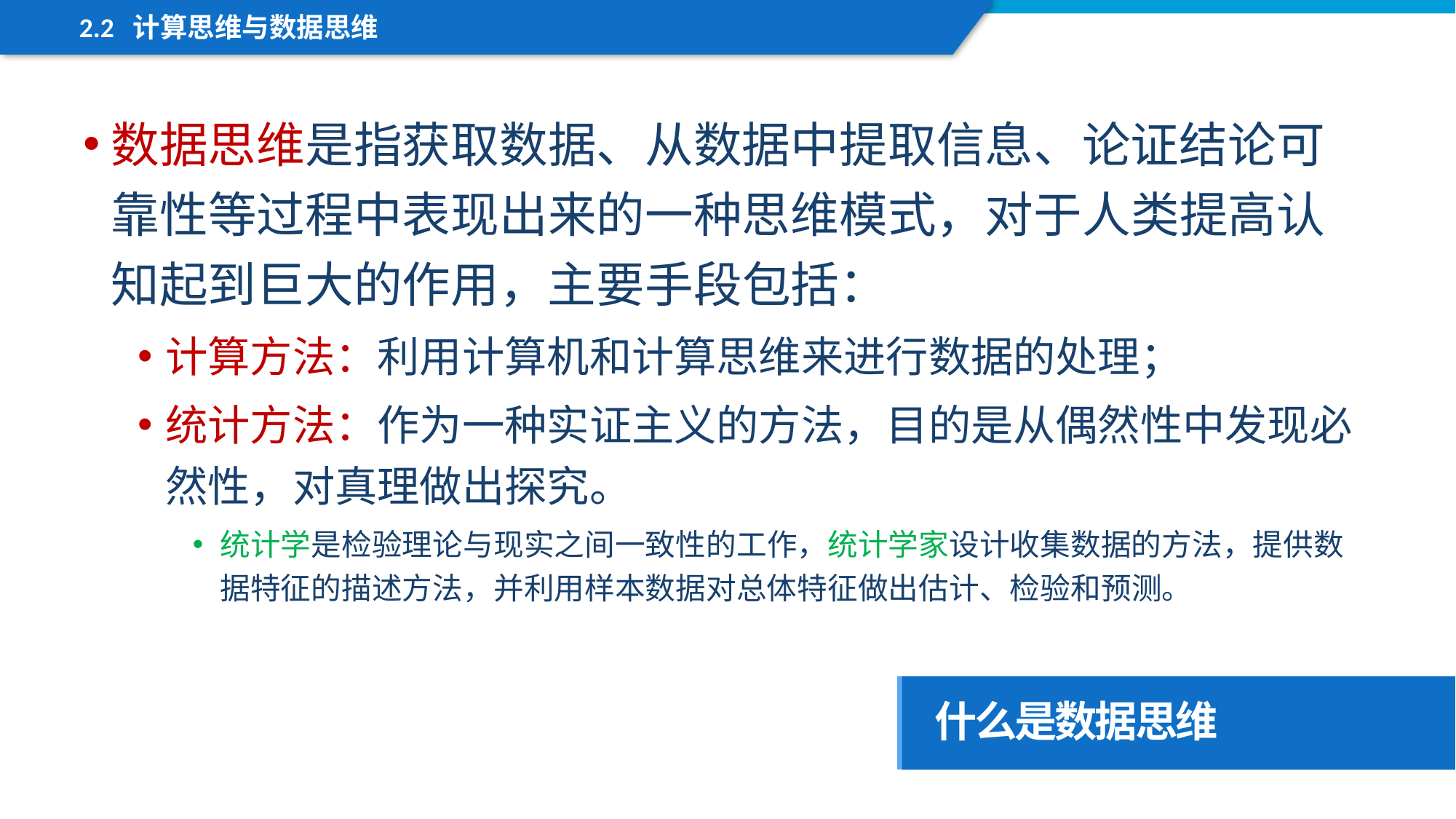

2.2  计算思维与数据思维
数据思维是指获取数据、从数据中提取信息、论证结论可靠性等过程中表现出来的一种思维模式，对于人类提高认知起到巨大的作用，主要手段包括：
计算方法：利用计算机和计算思维来进行数据的处理；
统计方法：作为一种实证主义的方法，目的是从偶然性中发现必然性，对真理做出探究。
统计学是检验理论与现实之间一致性的工作，统计学家设计收集数据的方法，提供数据特征的描述方法，并利用样本数据对总体特征做出估计、检验和预测。
什么是数据思维